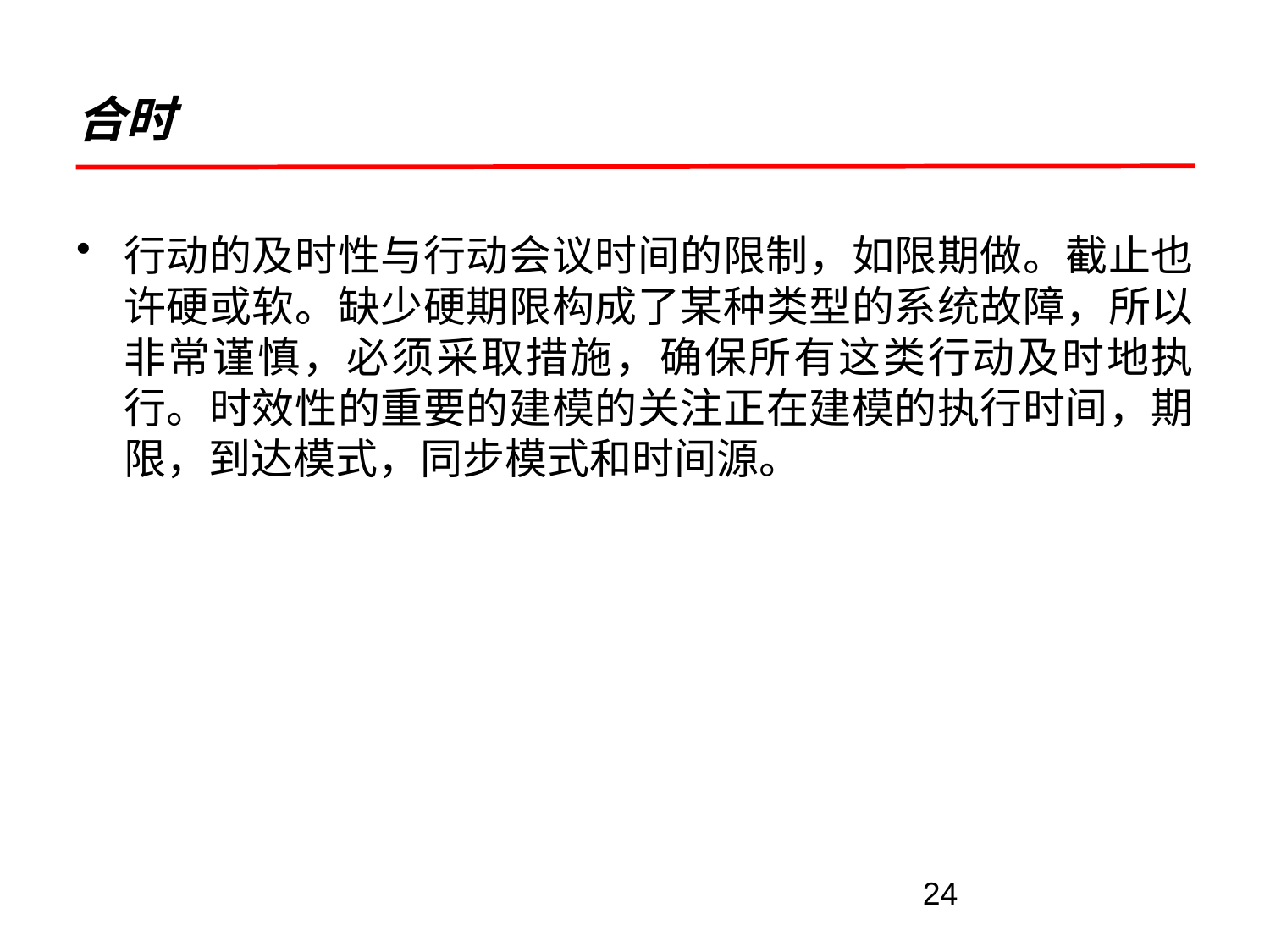

# 合时
行动的及时性与行动会议时间的限制，如限期做。截止也许硬或软。缺少硬期限构成了某种类型的系统故障，所以非常谨慎，必须采取措施，确保所有这类行动及时地执行。时效性的重要的建模的关注正在建模的执行时间，期限，到达模式，同步模式和时间源。
24